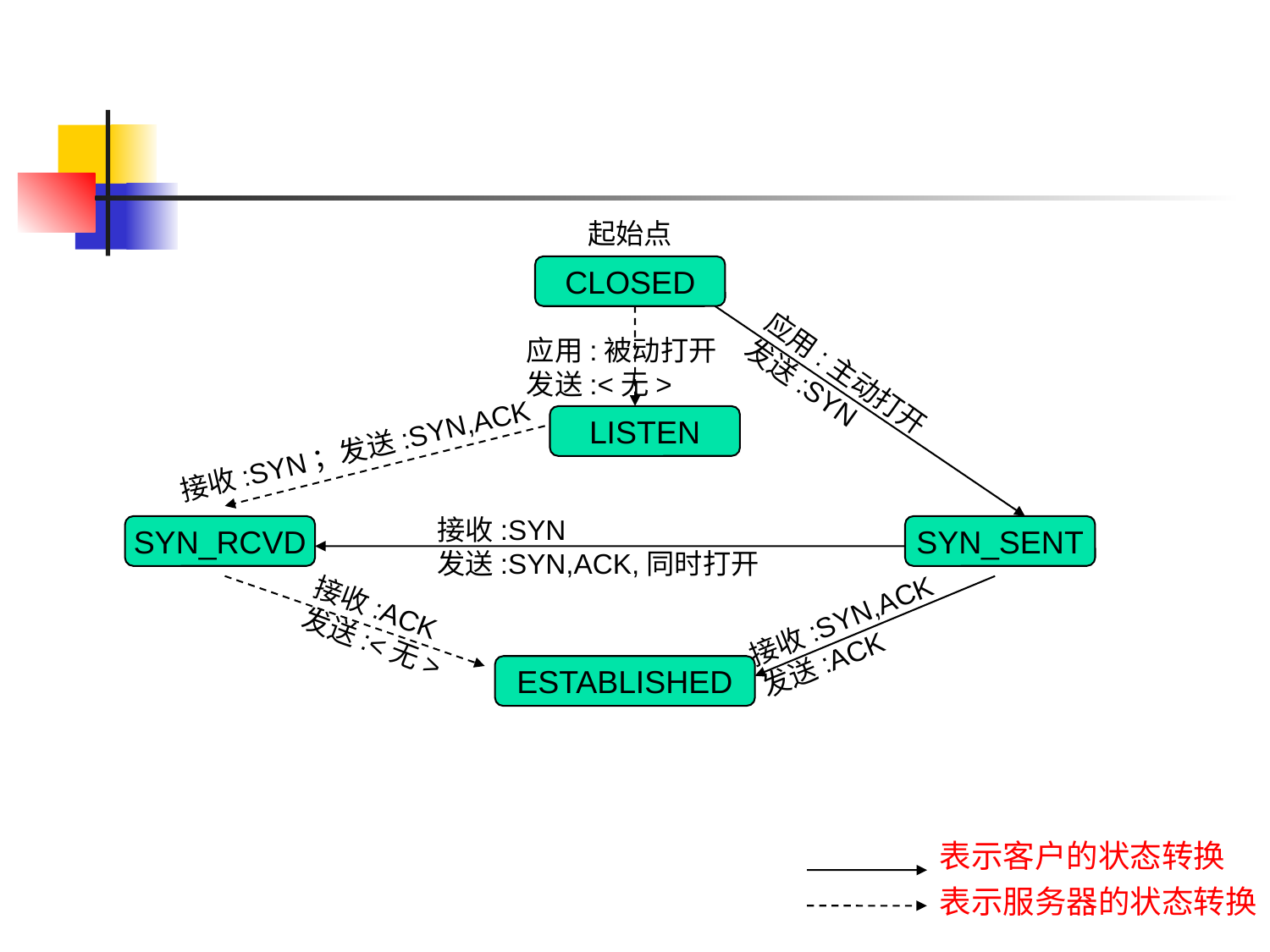

#
起始点
CLOSED

应用:被动打开
发送:<无>
应用:主动打开
发送:SYN
LISTEN

接收:SYN；发送:SYN,ACK
接收:SYN
发送:SYN,ACK,同时打开
SYN_RCVD
SYN_SENT

接收:ACK
发送:<无>
接收:SYN,ACK
发送:ACK
ESTABLISHED
表示客户的状态转换

表示服务器的状态转换